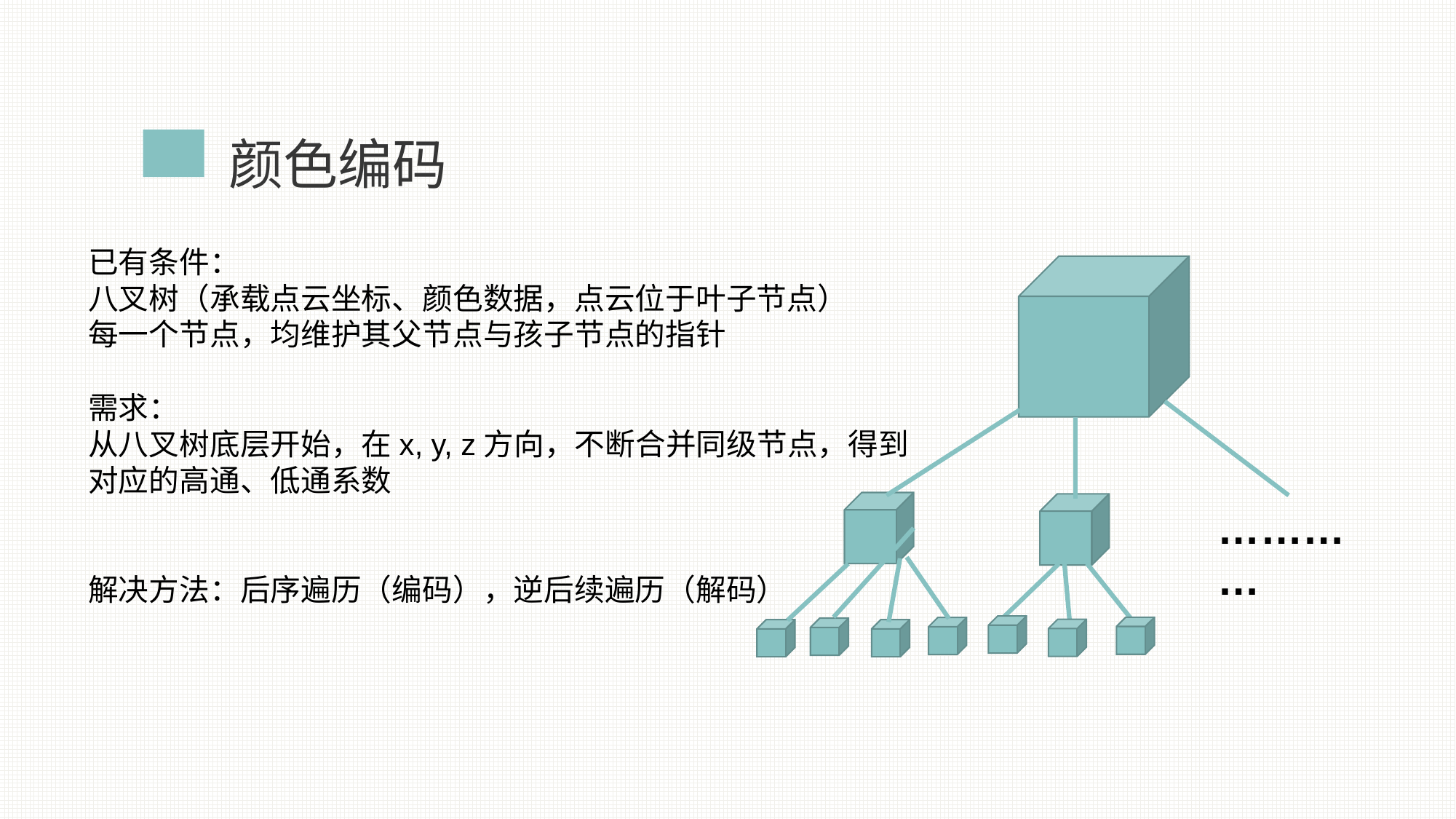

颜色编码

已有条件：
八叉树（承载点云坐标、颜色数据，点云位于叶子节点）
每一个节点，均维护其父节点与孩子节点的指针

需求：
从八叉树底层开始，在x, y, z方向，不断合并同级节点，得到对应的高通、低通系数

解决方法：后序遍历（编码），逆后续遍历（解码）

…………